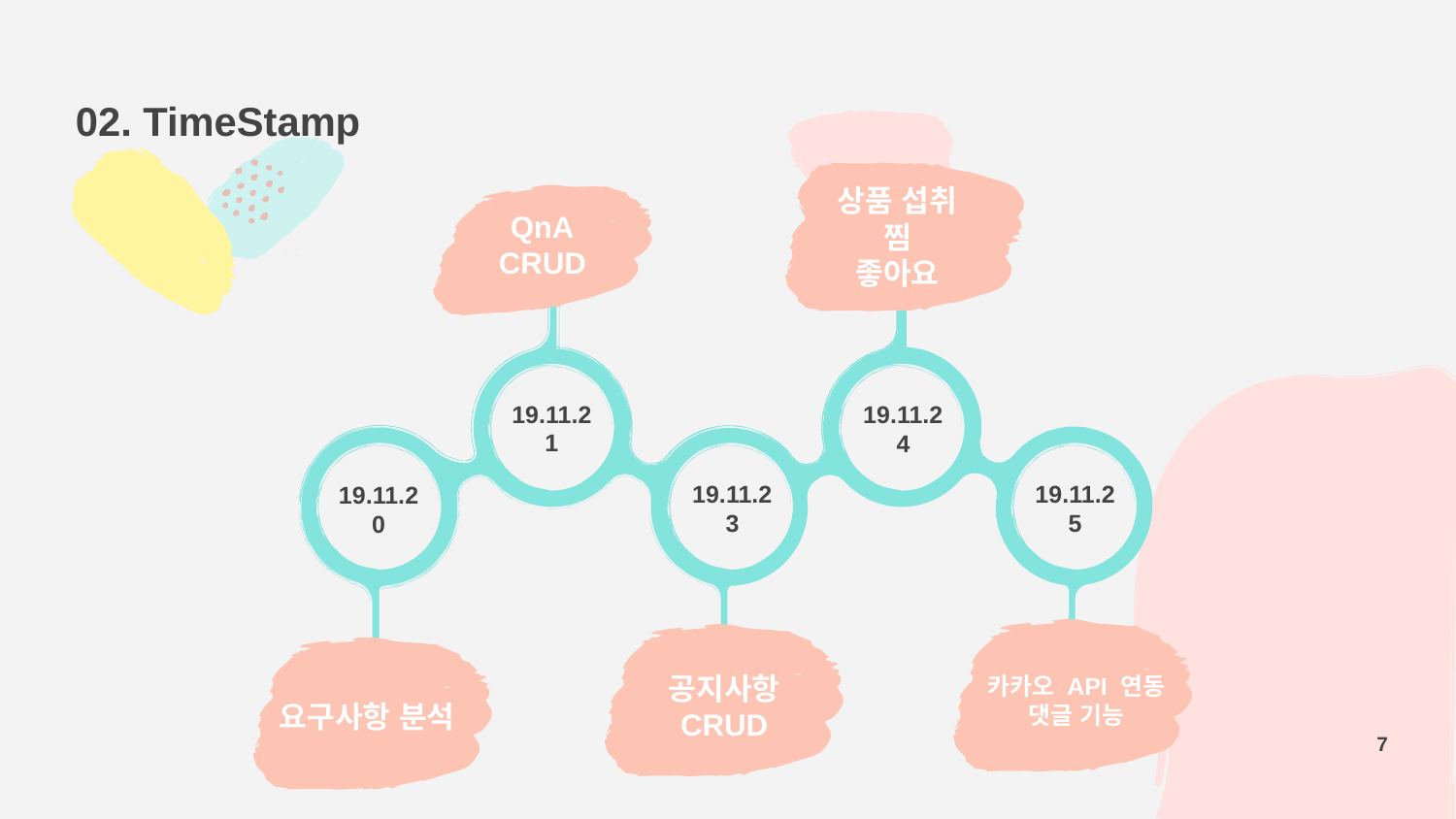

02. TimeStamp

상품 섭취
찜
좋아요

QnA
CRUD

19.11.21
19.11.24
19.11.25
19.11.23
19.11.20

카카오 API 연동
댓글 기능

공지사항
CRUD

요구사항 분석
7